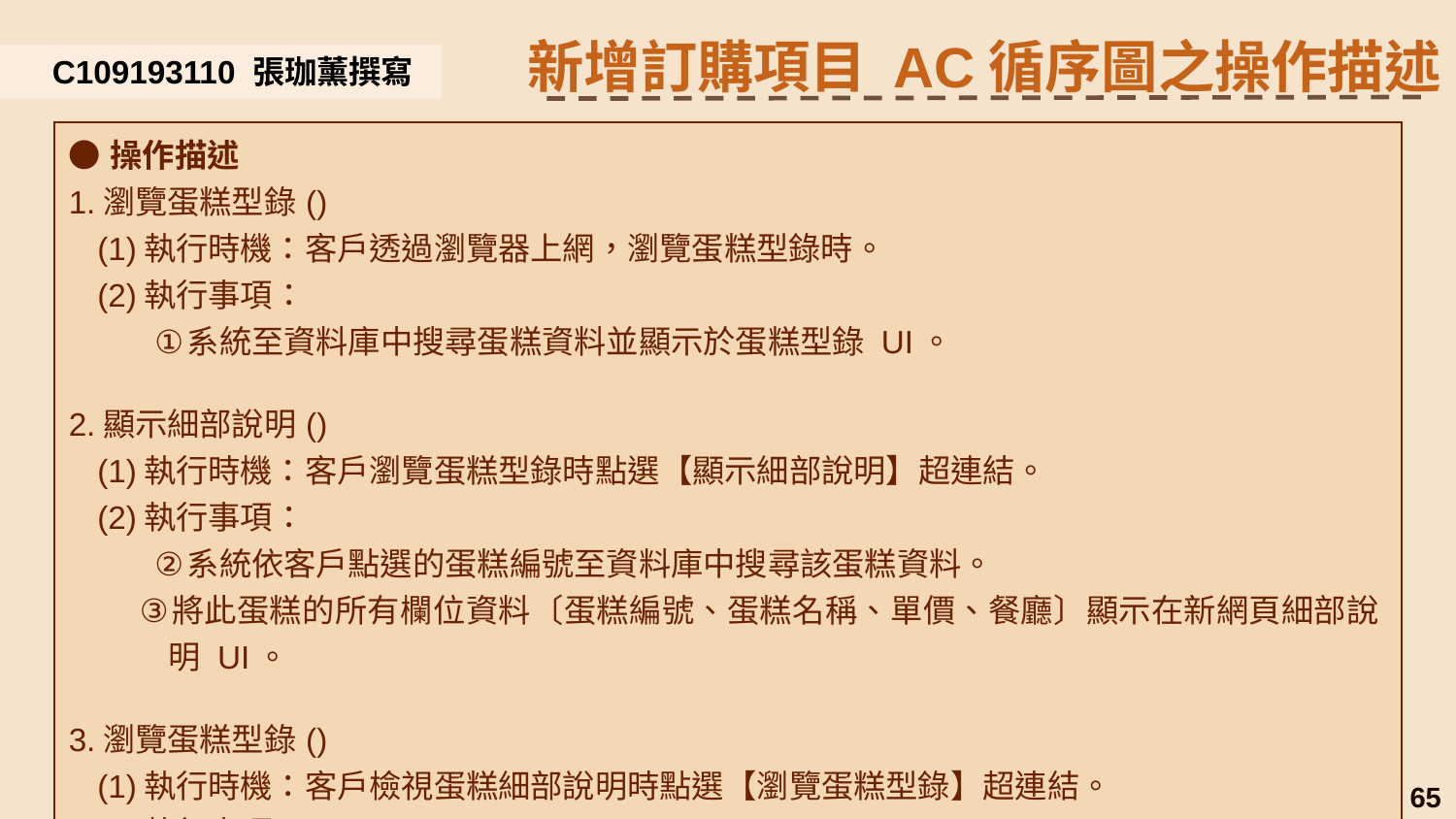

新增訂購項目 AC循序圖之操作描述

C109193110 張珈薰撰寫
| ●操作描述 1.瀏覽蛋糕型錄() (1)執行時機：客戶透過瀏覽器上網，瀏覽蛋糕型錄時。 (2)執行事項： 系統至資料庫中搜尋蛋糕資料並顯示於蛋糕型錄 UI。 2.顯示細部說明() (1)執行時機：客戶瀏覽蛋糕型錄時點選【顯示細部說明】超連結。 (2)執行事項： 系統依客戶點選的蛋糕編號至資料庫中搜尋該蛋糕資料。 將此蛋糕的所有欄位資料〔蛋糕編號、蛋糕名稱、單價、餐廳〕顯示在新網頁細部說 明 UI。 3.瀏覽蛋糕型錄() (1)執行時機：客戶檢視蛋糕細部說明時點選【瀏覽蛋糕型錄】超連結。 (2)執行事項： 系統顯示蛋糕型錄 UI。 |
| --- |
65